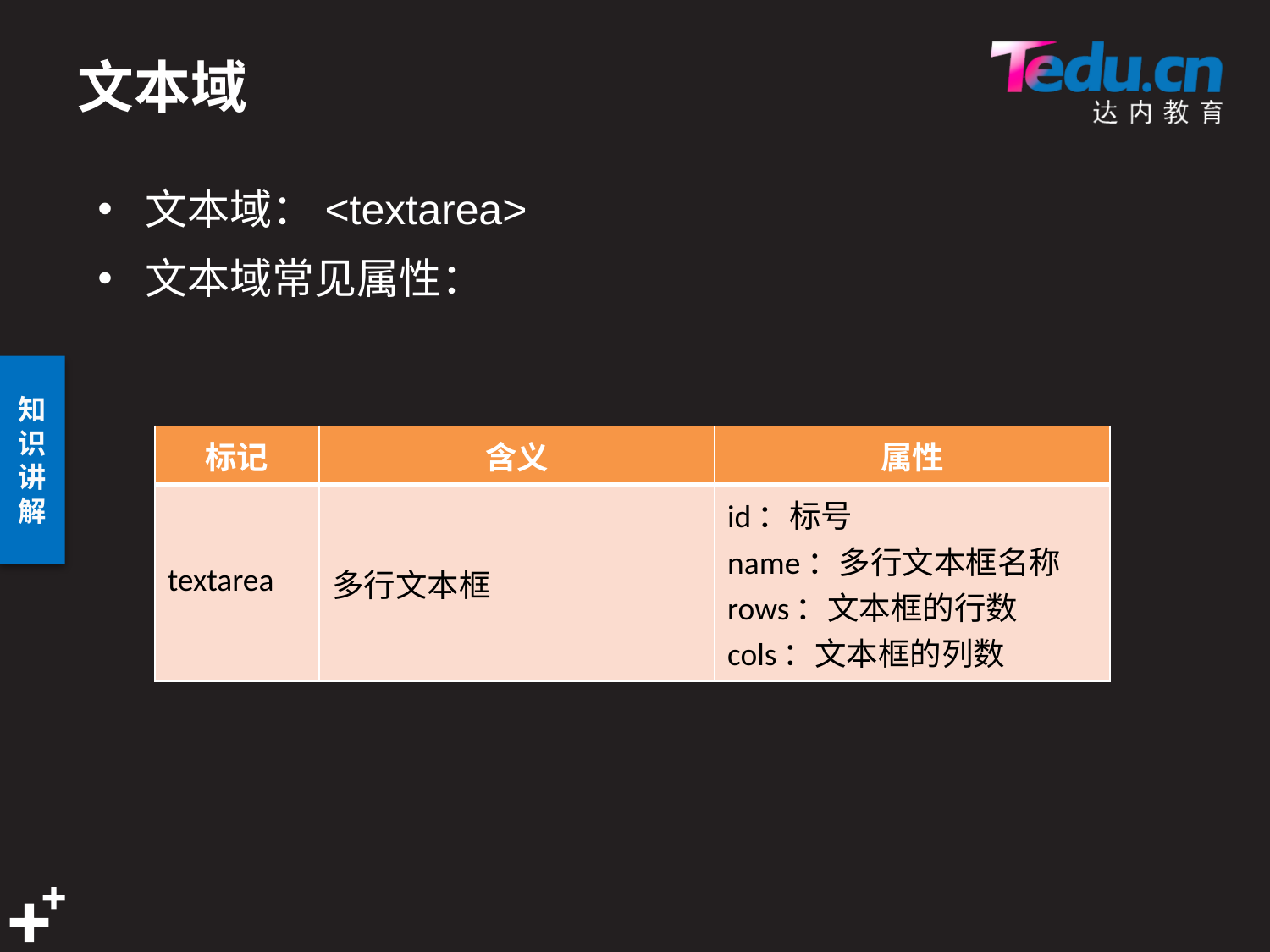

# 文本域
文本域：<textarea>
文本域常见属性：
| 标记 | 含义 | 属性 |
| --- | --- | --- |
| textarea | 多行文本框 | id：标号 name：多行文本框名称 rows：文本框的行数 cols：文本框的列数 |